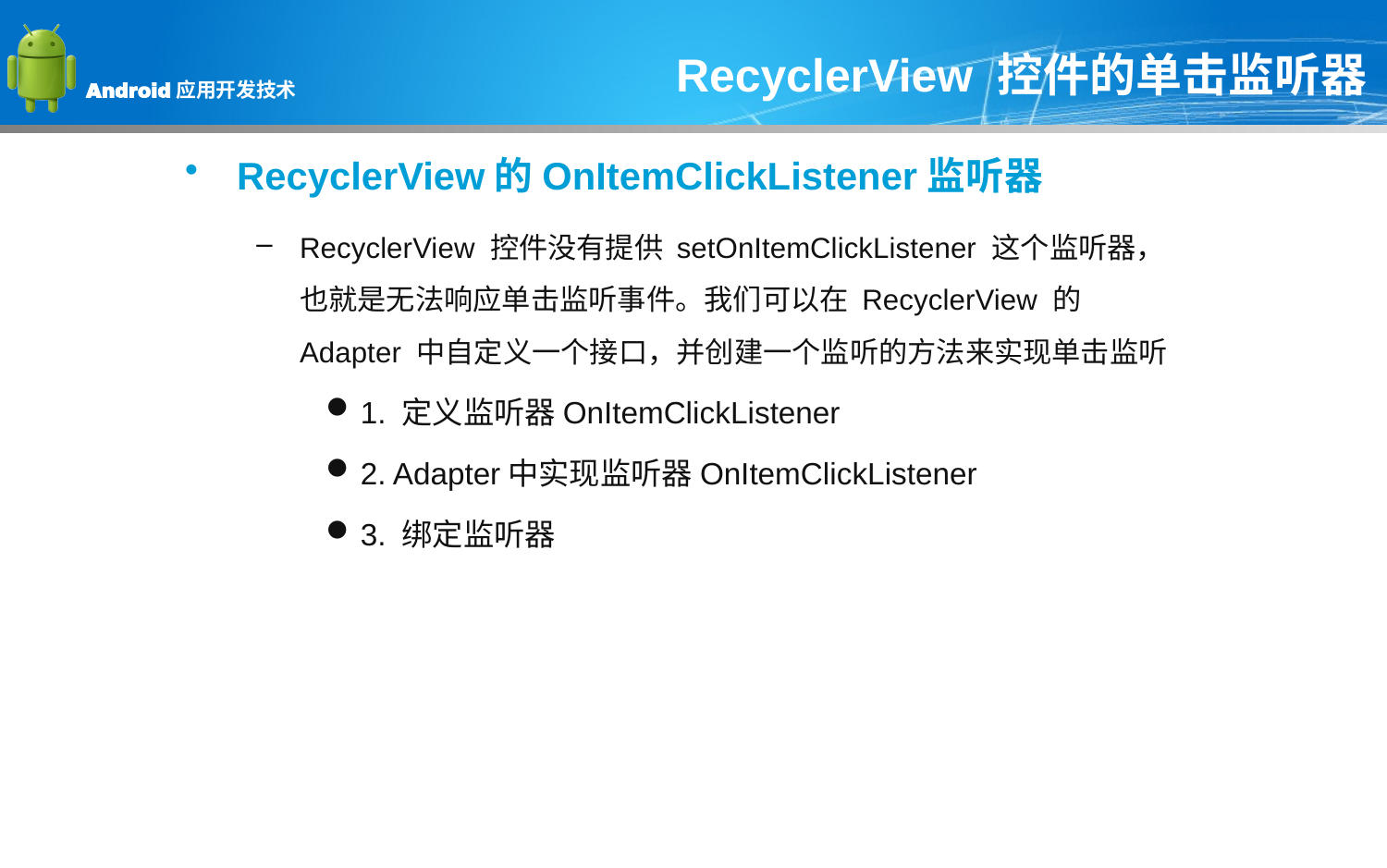

RecyclerView 控件的单击监听器
RecyclerView的OnItemClickListener监听器
RecyclerView 控件没有提供 setOnItemClickListener 这个监听器，也就是无法响应单击监听事件。我们可以在 RecyclerView 的 Adapter 中自定义一个接口，并创建一个监听的方法来实现单击监听
1. 定义监听器OnItemClickListener
2. Adapter中实现监听器OnItemClickListener
3. 绑定监听器